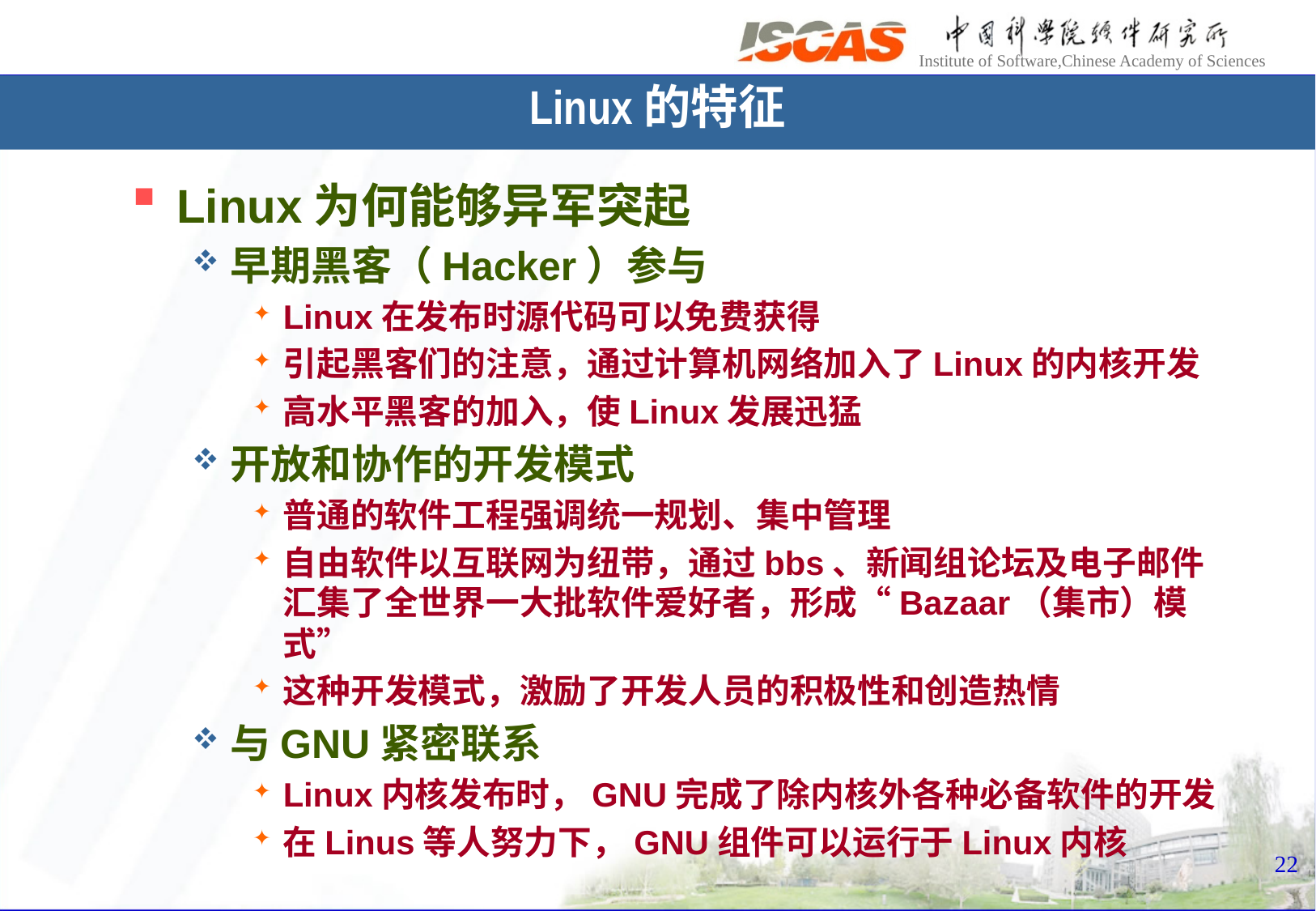

Linux的特征
Linux为何能够异军突起
早期黑客（Hacker）参与
Linux在发布时源代码可以免费获得
引起黑客们的注意，通过计算机网络加入了Linux的内核开发
高水平黑客的加入，使Linux发展迅猛
开放和协作的开发模式
普通的软件工程强调统一规划、集中管理
自由软件以互联网为纽带，通过bbs、新闻组论坛及电子邮件汇集了全世界一大批软件爱好者，形成“Bazaar（集市）模式”
这种开发模式，激励了开发人员的积极性和创造热情
与GNU紧密联系
Linux内核发布时，GNU完成了除内核外各种必备软件的开发
在Linus等人努力下，GNU组件可以运行于Linux内核

22